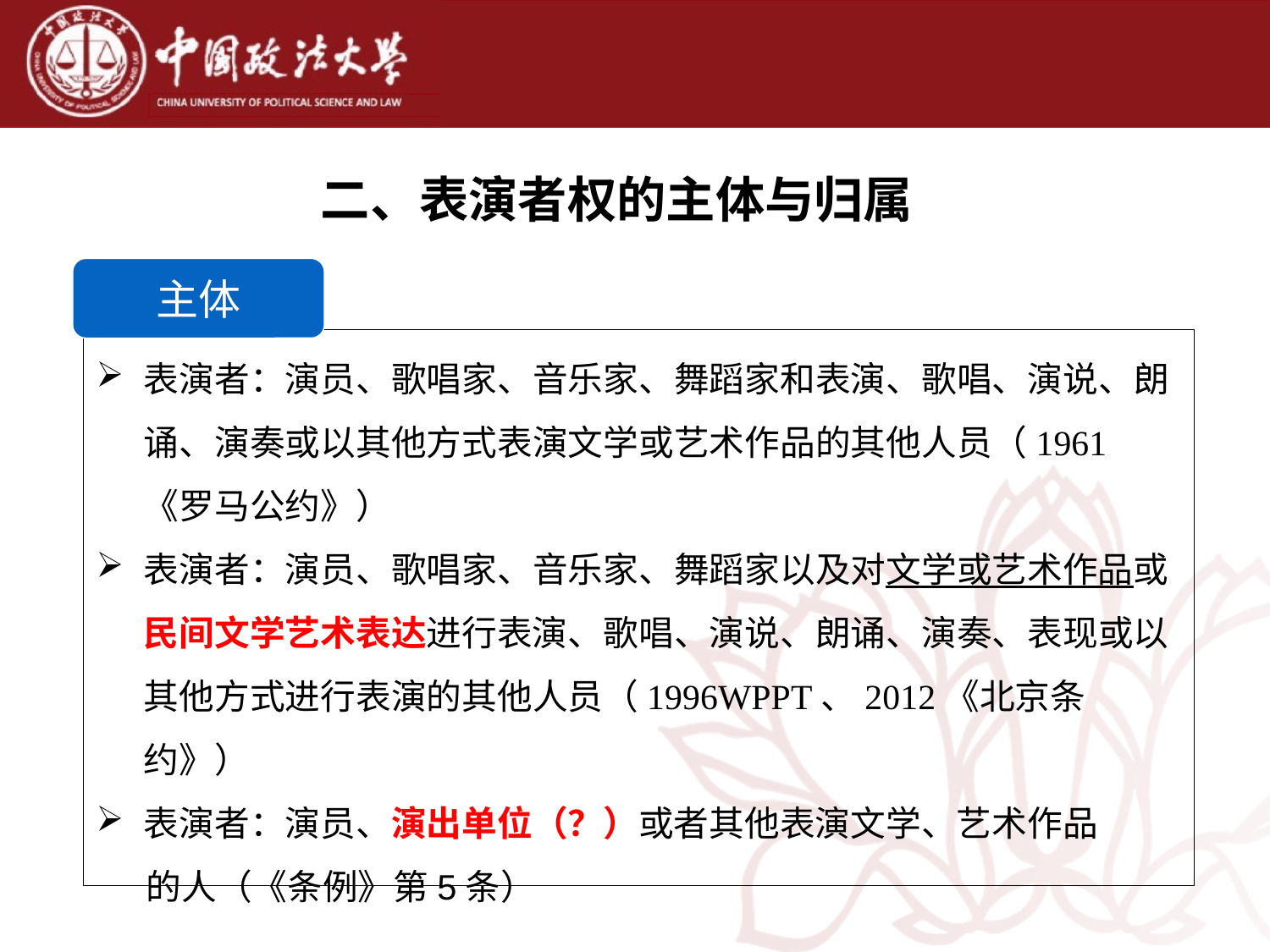

二、表演者权的主体与归属
主体
表演者：演员、歌唱家、音乐家、舞蹈家和表演、歌唱、演说、朗诵、演奏或以其他方式表演文学或艺术作品的其他人员（1961《罗马公约》）
表演者：演员、歌唱家、音乐家、舞蹈家以及对文学或艺术作品或民间文学艺术表达进行表演、歌唱、演说、朗诵、演奏、表现或以其他方式进行表演的其他人员（1996WPPT、2012《北京条约》）
表演者：演员、演出单位（？）或者其他表演文学、艺术作品
的人（《条例》第5条）